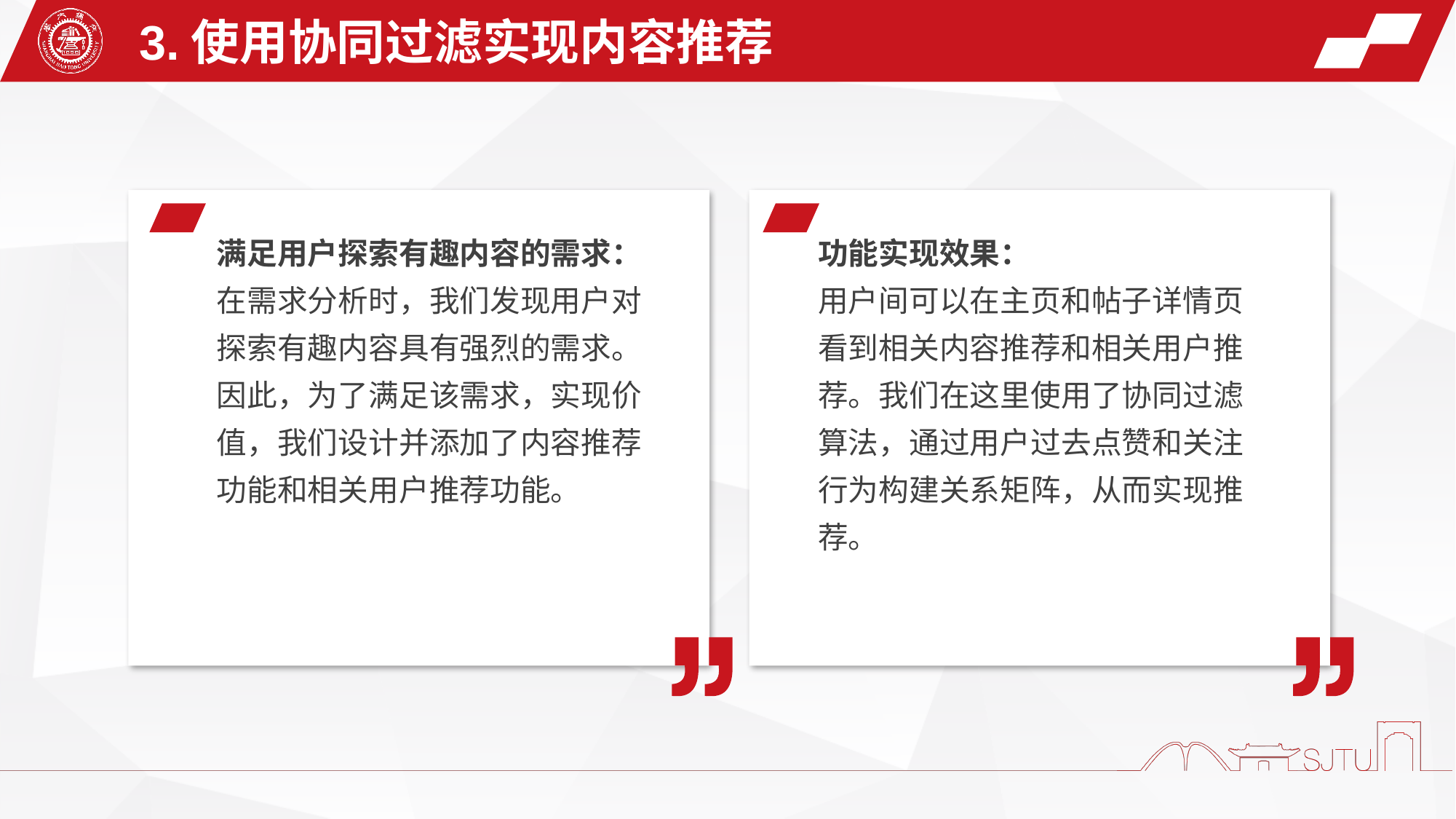

3.使用协同过滤实现内容推荐

功能实现效果：
用户间可以在主页和帖子详情页看到相关内容推荐和相关用户推荐。我们在这里使用了协同过滤算法，通过用户过去点赞和关注行为构建关系矩阵，从而实现推荐。
满足用户探索有趣内容的需求：
在需求分析时，我们发现用户对探索有趣内容具有强烈的需求。因此，为了满足该需求，实现价值，我们设计并添加了内容推荐功能和相关用户推荐功能。